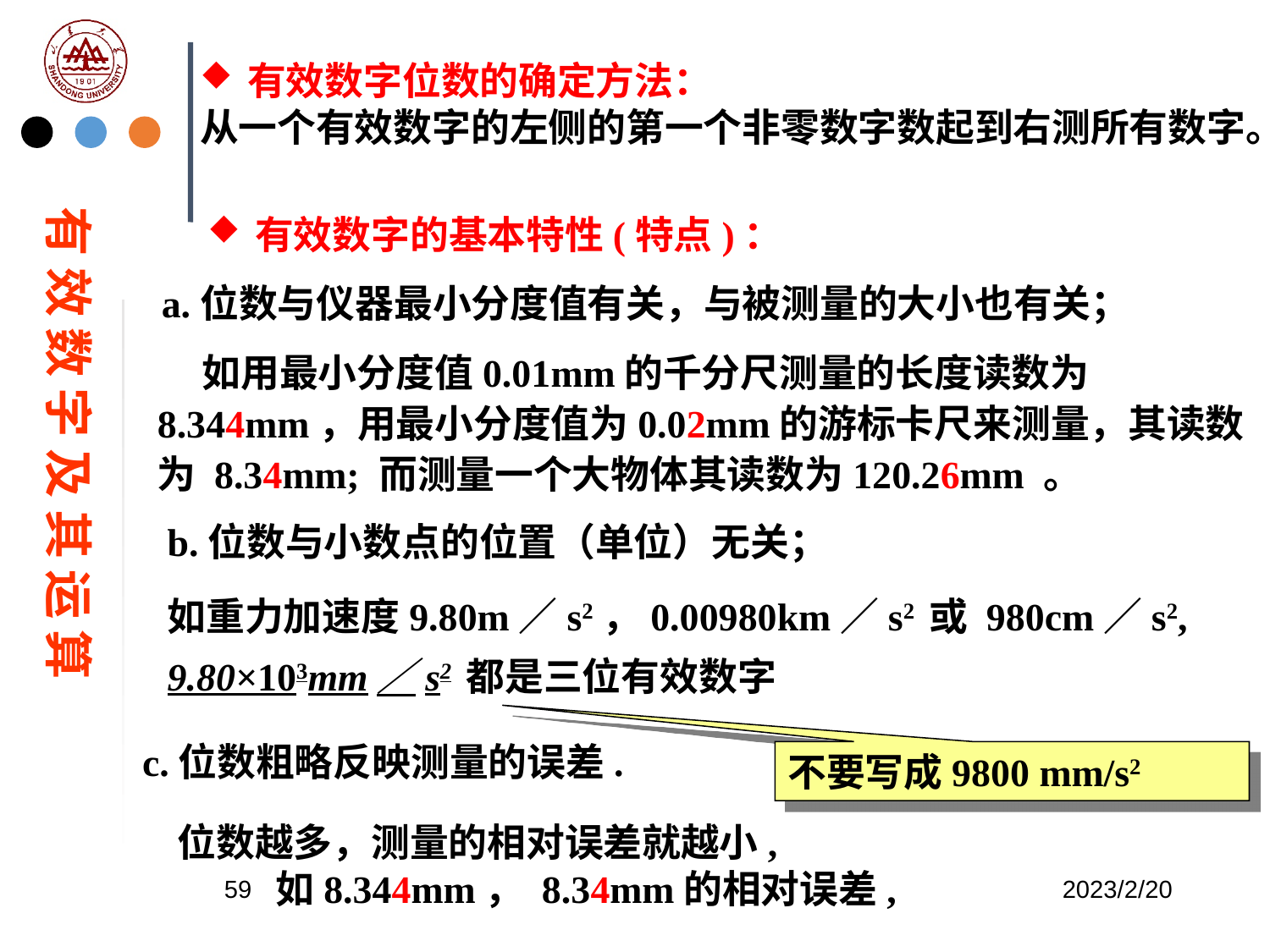

有效数字位数的确定方法：
从一个有效数字的左侧的第一个非零数字数起到右测所有数字。
有 效 数 字 及 其 运 算
有效数字的基本特性(特点)：
a.位数与仪器最小分度值有关，与被测量的大小也有关；
    如用最小分度值0.01mm的千分尺测量的长度读数为 8.344mm，用最小分度值为0.02mm的游标卡尺来测量，其读数为 8.34mm; 而测量一个大物体其读数为120.26mm 。
b.位数与小数点的位置（单位）无关；
如重力加速度9.80m／s2，0.00980km／s2 或 980cm／s2, 9.80×103mm／s2 都是三位有效数字
c.位数粗略反映测量的误差.
不要写成9800 mm/s2
位数越多，测量的相对误差就越小,
          如8.344mm， 8.34mm的相对误差,
59
2023/2/20